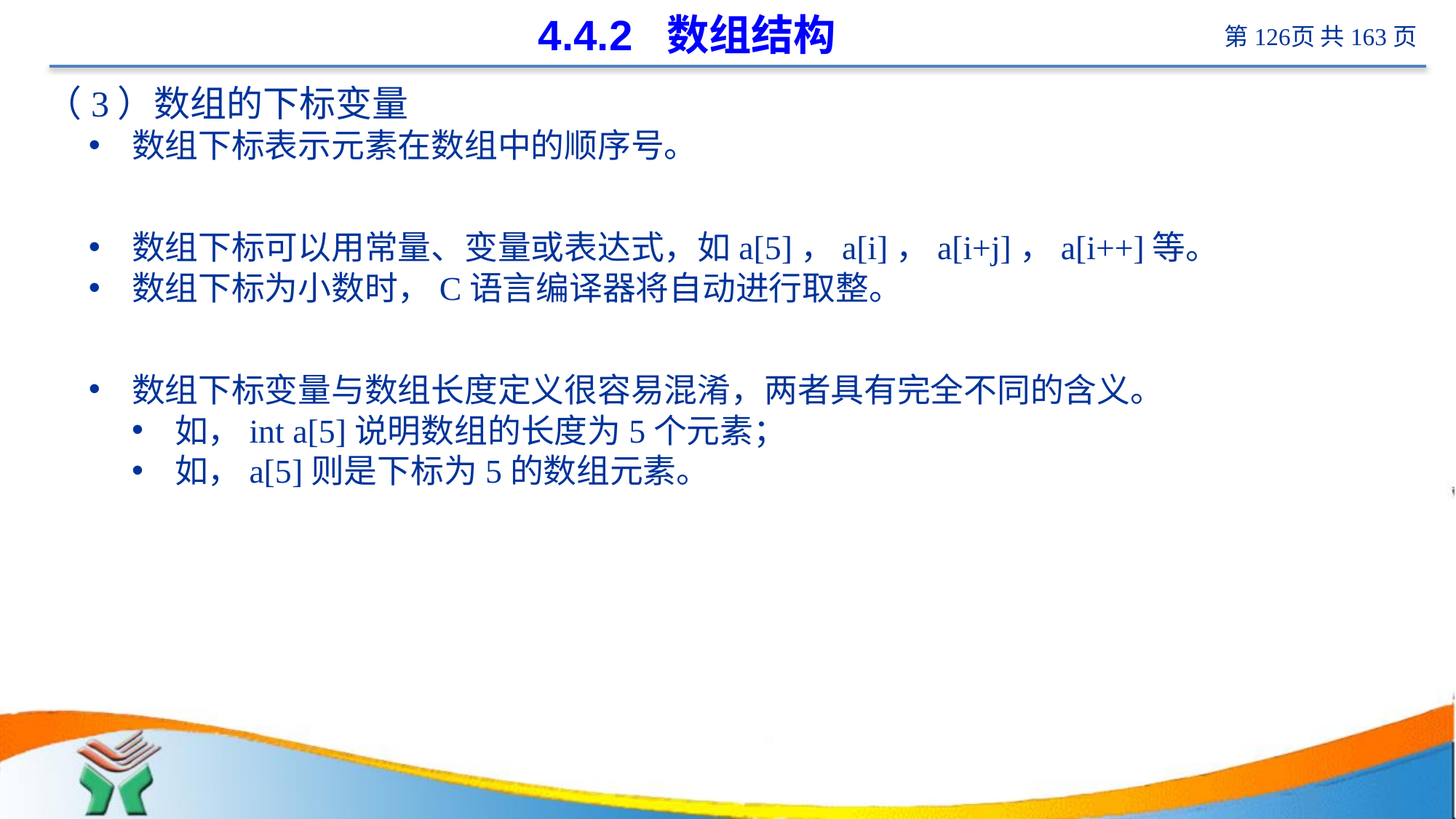

# 4.4.2  数组结构
（3）数组的下标变量
数组下标表示元素在数组中的顺序号。

数组下标可以用常量、变量或表达式，如a[5]，a[i]，a[i+j]，a[i++]等。
数组下标为小数时，C语言编译器将自动进行取整。

数组下标变量与数组长度定义很容易混淆，两者具有完全不同的含义。
如，int a[5]说明数组的长度为5个元素；
如，a[5]则是下标为5的数组元素。